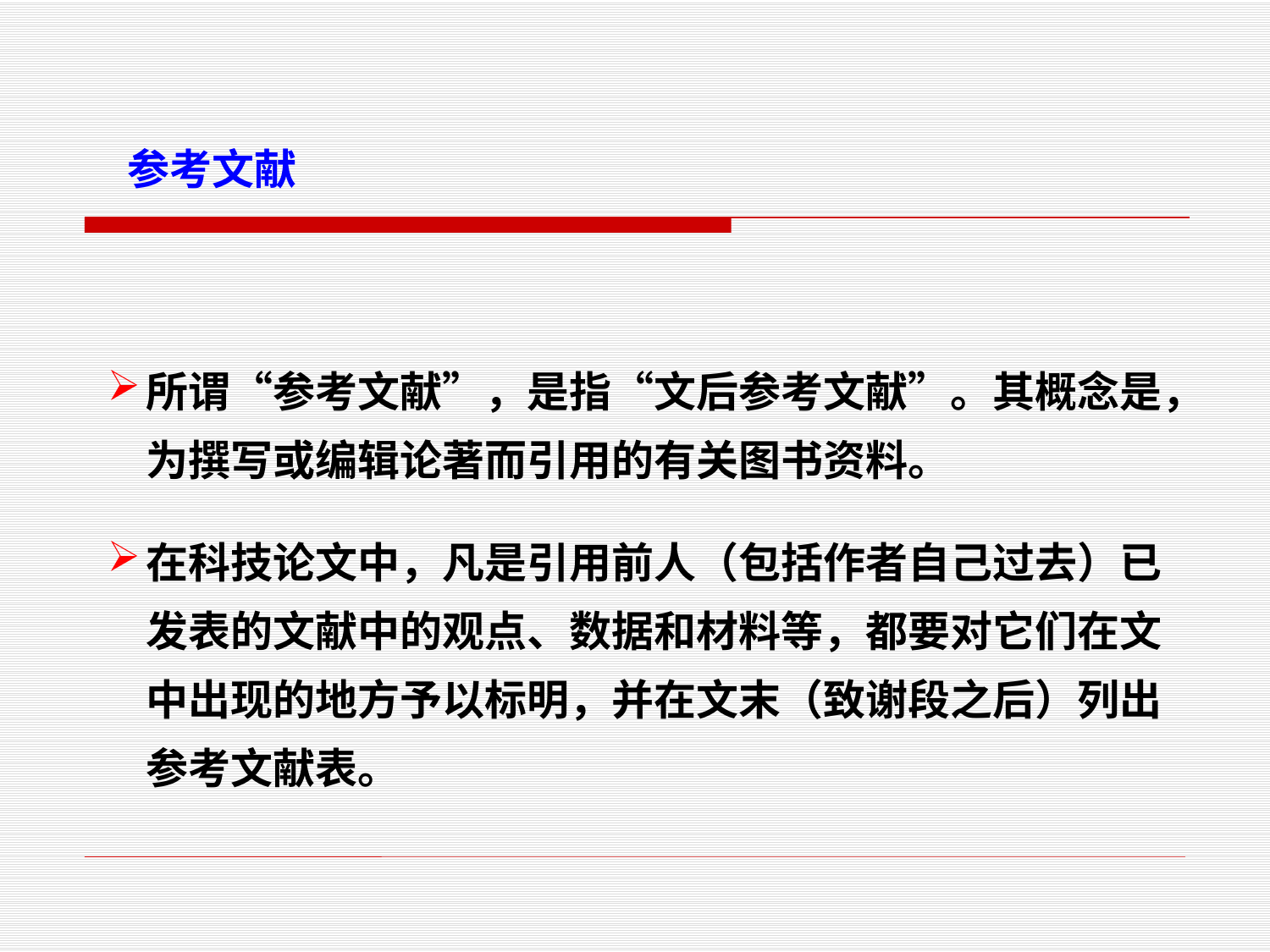

参考文献
所谓“参考文献”，是指“文后参考文献”。其概念是，为撰写或编辑论著而引用的有关图书资料。
在科技论文中，凡是引用前人（包括作者自己过去）已发表的文献中的观点、数据和材料等，都要对它们在文中出现的地方予以标明，并在文末（致谢段之后）列出参考文献表。